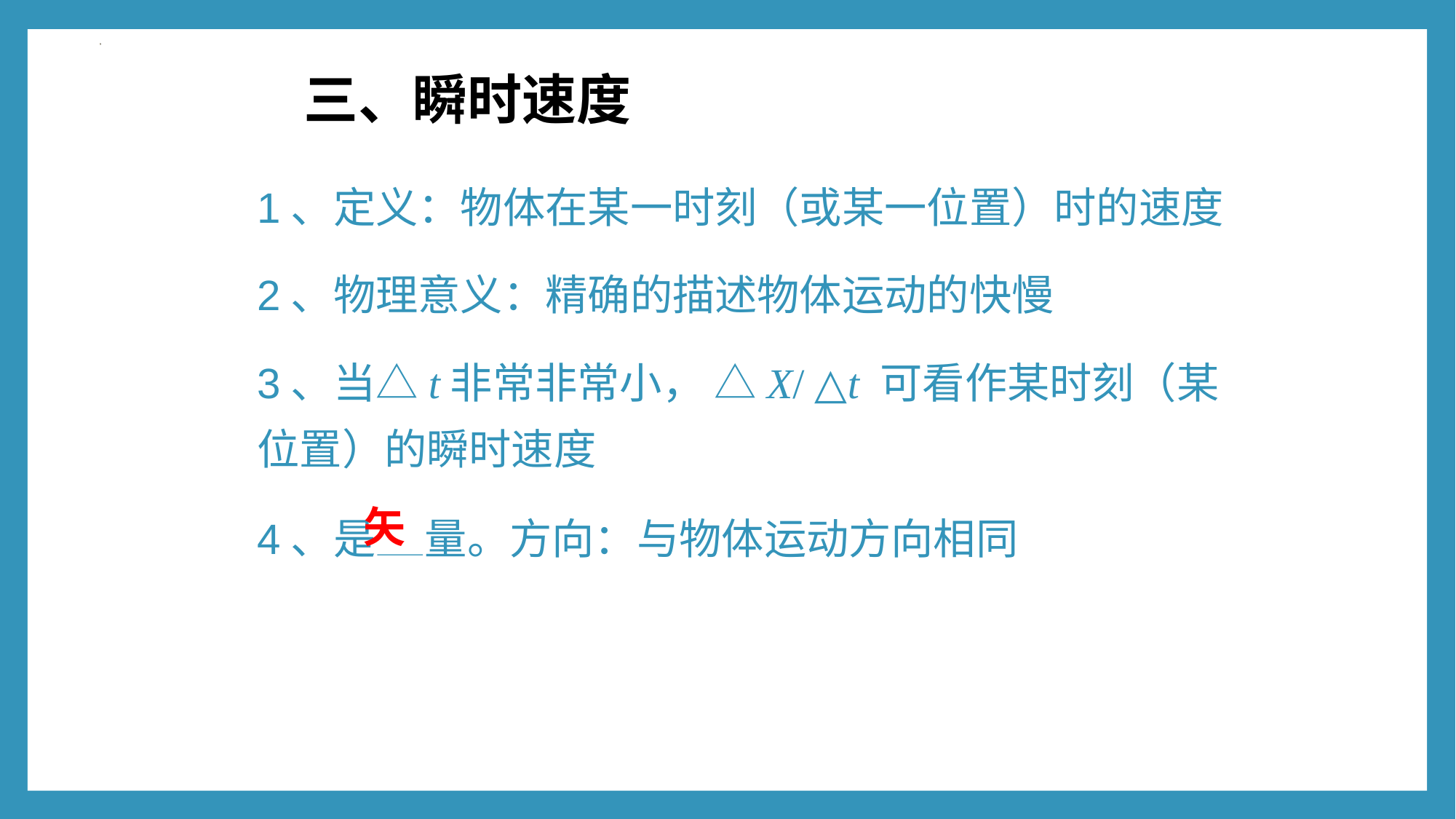

三、瞬时速度
1、定义：物体在某一时刻（或某一位置）时的速度
2、物理意义：精确的描述物体运动的快慢
3、当△t非常非常小， △X/ △t 可看作某时刻（某位置）的瞬时速度
4、是——量。方向：与物体运动方向相同
矢